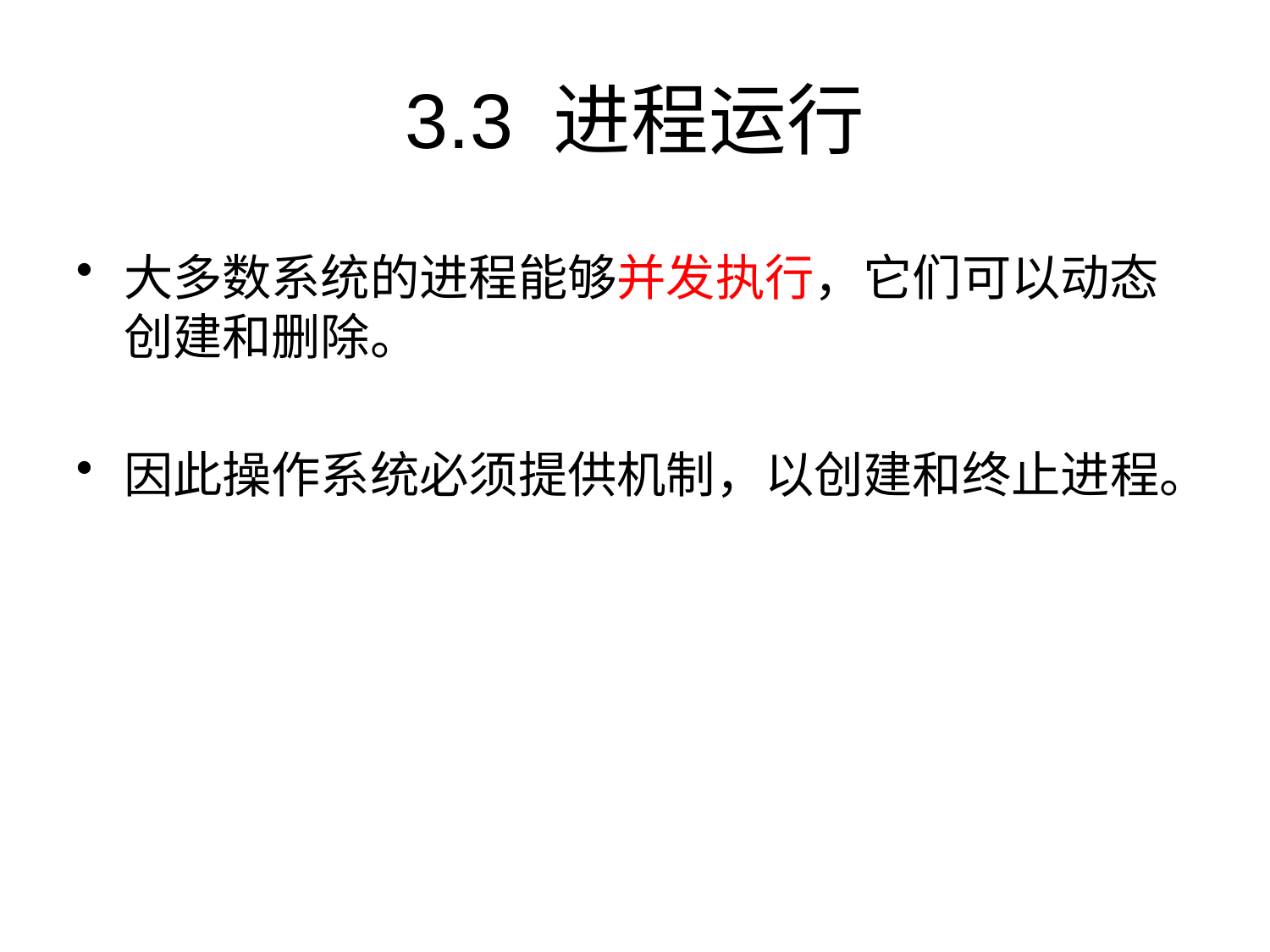

# 3.3 进程运行

大多数系统的进程能够并发执行，它们可以动态创建和删除。

因此操作系统必须提供机制，以创建和终止进程。